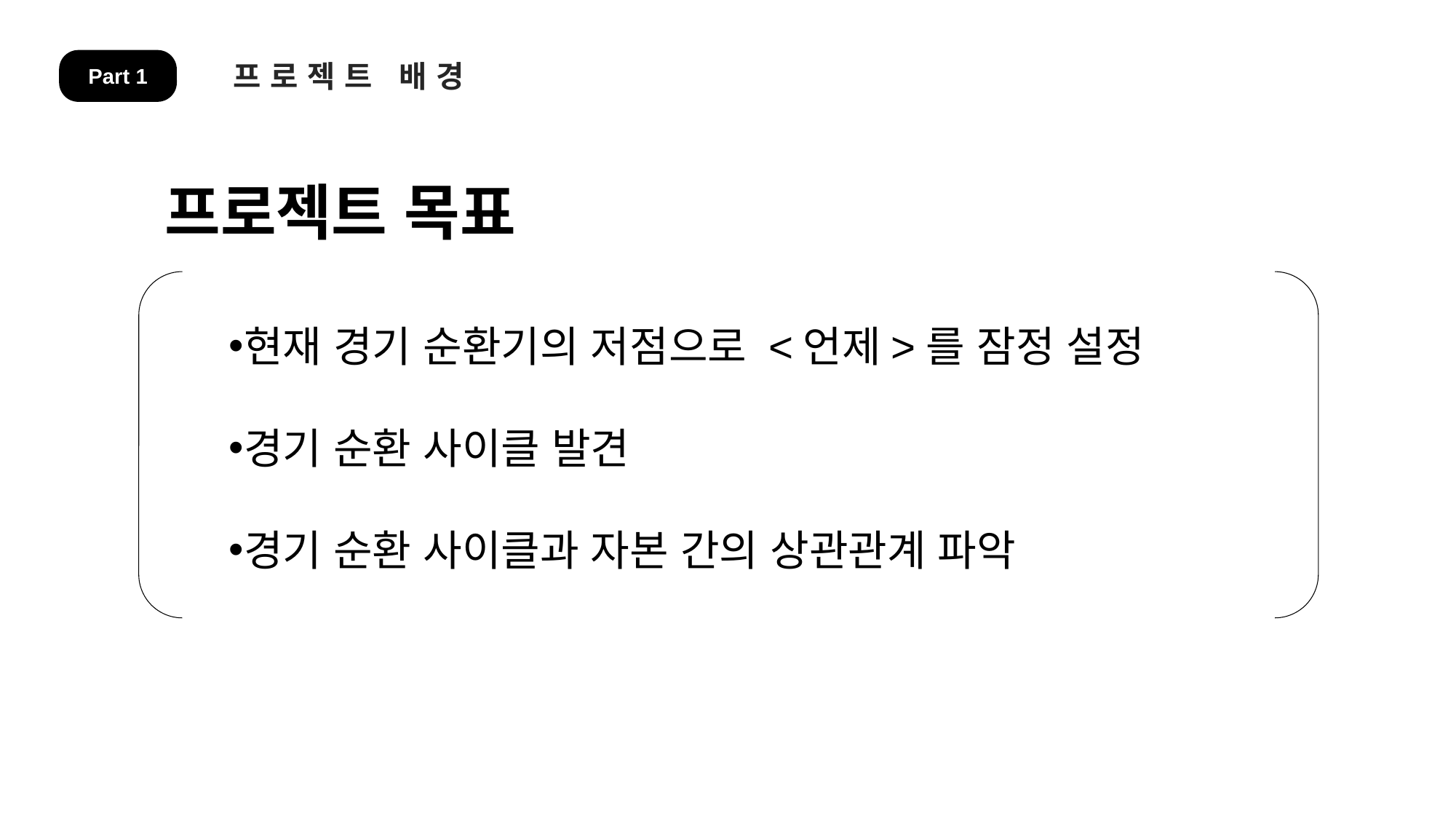

프로젝트 배경
Part 1
프로젝트 목표

현재 경기 순환기의 저점으로 <언제>를 잠정 설정

경기 순환 사이클 발견

경기 순환 사이클과 자본 간의 상관관계 파악